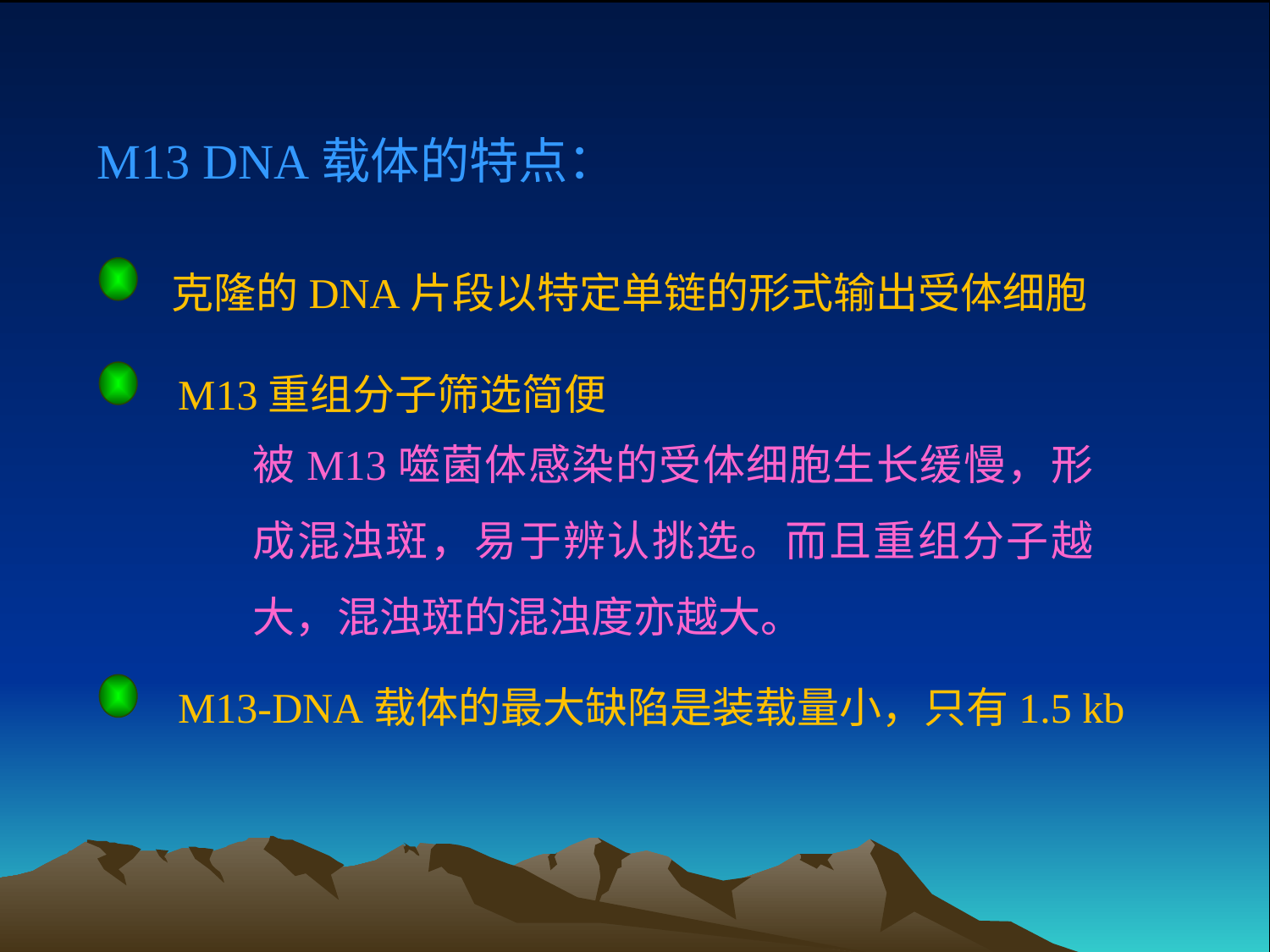

M13 DNA载体的特点：
克隆的DNA片段以特定单链的形式输出受体细胞

M13重组分子筛选简便

被M13噬菌体感染的受体细胞生长缓慢，形成混浊斑，易于辨认挑选。而且重组分子越大，混浊斑的混浊度亦越大。

M13-DNA载体的最大缺陷是装载量小，只有1.5 kb